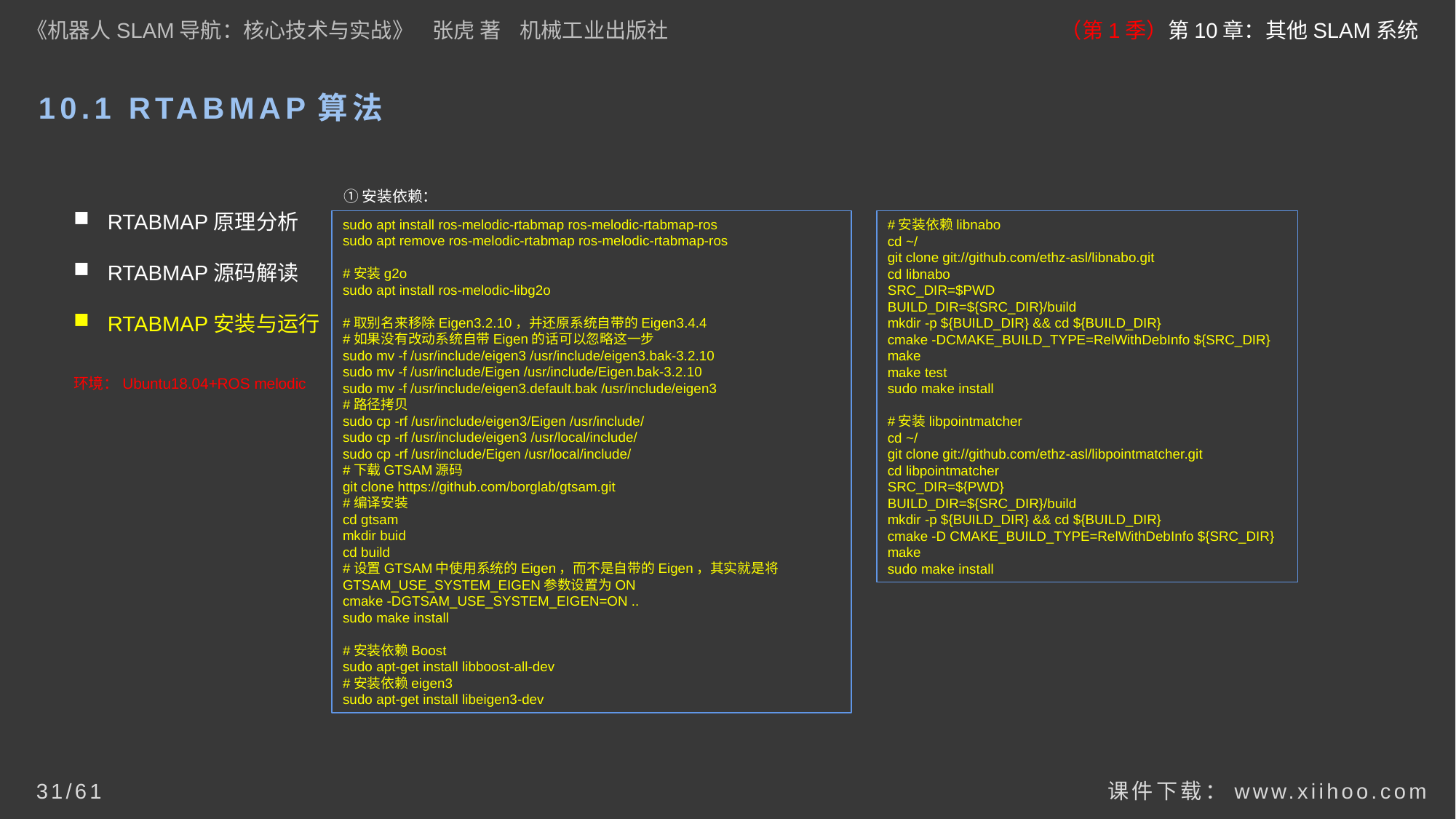

《机器人SLAM导航：核心技术与实战》    张虎 著    机械工业出版社
（第1季）第10章：其他SLAM系统
10.1 RTABMAP算法
①安装依赖：
RTABMAP原理分析
RTABMAP源码解读
RTABMAP安装与运行
sudo apt install ros-melodic-rtabmap ros-melodic-rtabmap-ros
sudo apt remove ros-melodic-rtabmap ros-melodic-rtabmap-ros

#安装g2o
sudo apt install ros-melodic-libg2o

#取别名来移除Eigen3.2.10，并还原系统自带的Eigen3.4.4
#如果没有改动系统自带Eigen的话可以忽略这一步
sudo mv -f /usr/include/eigen3 /usr/include/eigen3.bak-3.2.10
sudo mv -f /usr/include/Eigen /usr/include/Eigen.bak-3.2.10
sudo mv -f /usr/include/eigen3.default.bak /usr/include/eigen3
#路径拷贝
sudo cp -rf /usr/include/eigen3/Eigen /usr/include/
sudo cp -rf /usr/include/eigen3 /usr/local/include/
sudo cp -rf /usr/include/Eigen /usr/local/include/
#下载GTSAM源码
git clone https://github.com/borglab/gtsam.git
#编译安装
cd gtsam
mkdir buid
cd build
#设置GTSAM中使用系统的Eigen，而不是自带的Eigen，其实就是将GTSAM_USE_SYSTEM_EIGEN参数设置为ON
cmake -DGTSAM_USE_SYSTEM_EIGEN=ON ..
sudo make install

#安装依赖Boost
sudo apt-get install libboost-all-dev
#安装依赖eigen3
sudo apt-get install libeigen3-dev
#安装依赖libnabo
cd ~/
git clone git://github.com/ethz-asl/libnabo.git
cd libnabo
SRC_DIR=$PWD
BUILD_DIR=${SRC_DIR}/build
mkdir -p ${BUILD_DIR} && cd ${BUILD_DIR}
cmake -DCMAKE_BUILD_TYPE=RelWithDebInfo ${SRC_DIR}
make
make test
sudo make install

#安装libpointmatcher
cd ~/
git clone git://github.com/ethz-asl/libpointmatcher.git
cd libpointmatcher
SRC_DIR=${PWD}
BUILD_DIR=${SRC_DIR}/build
mkdir -p ${BUILD_DIR} && cd ${BUILD_DIR}
cmake -D CMAKE_BUILD_TYPE=RelWithDebInfo ${SRC_DIR}
make
sudo make install
环境：Ubuntu18.04+ROS melodic
课件下载：www.xiihoo.com
31/61